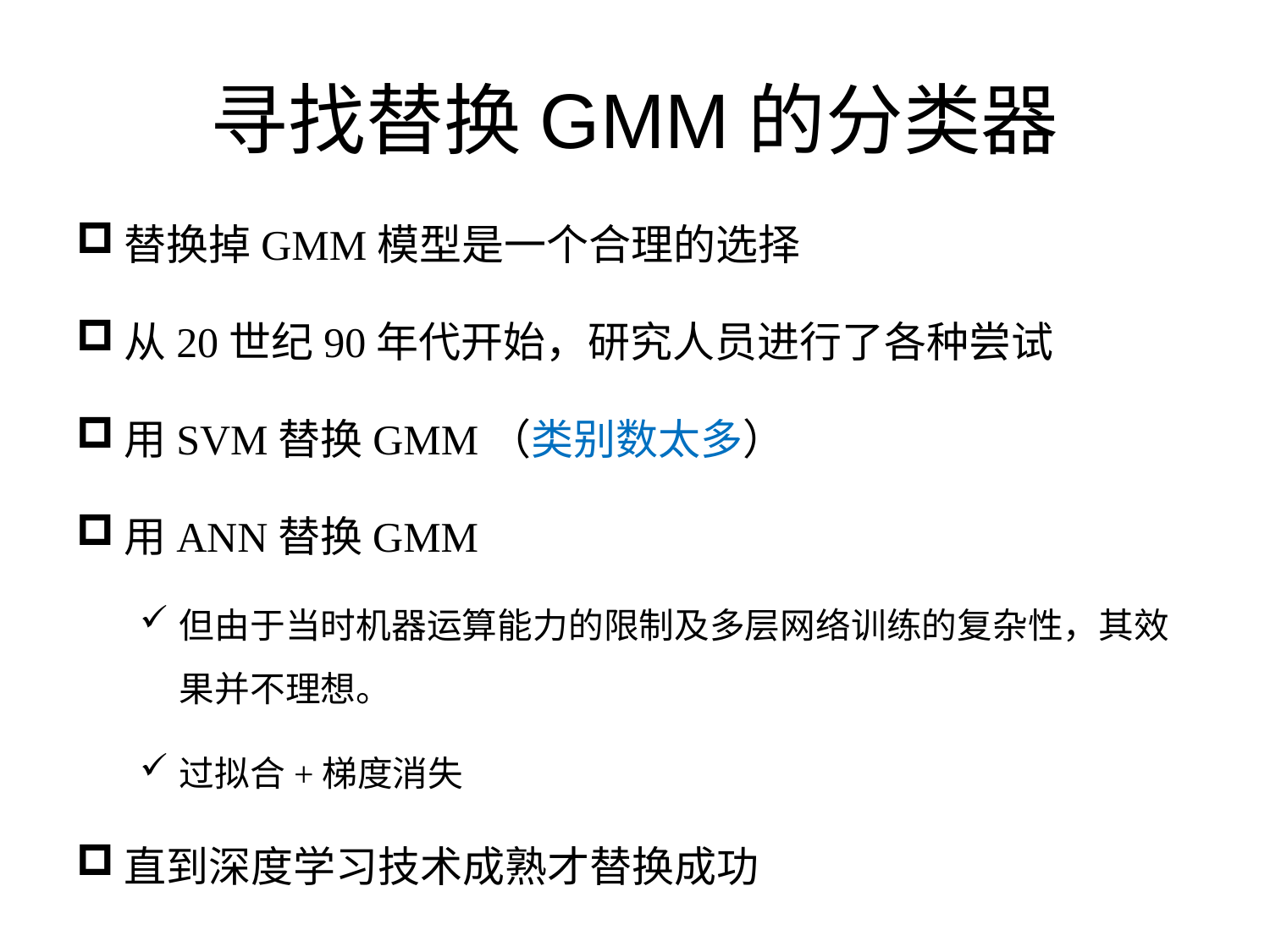

# 寻找替换GMM的分类器
替换掉GMM模型是一个合理的选择
从20世纪90年代开始，研究人员进行了各种尝试
用SVM替换GMM（类别数太多）
用ANN替换GMM
但由于当时机器运算能力的限制及多层网络训练的复杂性，其效果并不理想。
过拟合+梯度消失
直到深度学习技术成熟才替换成功